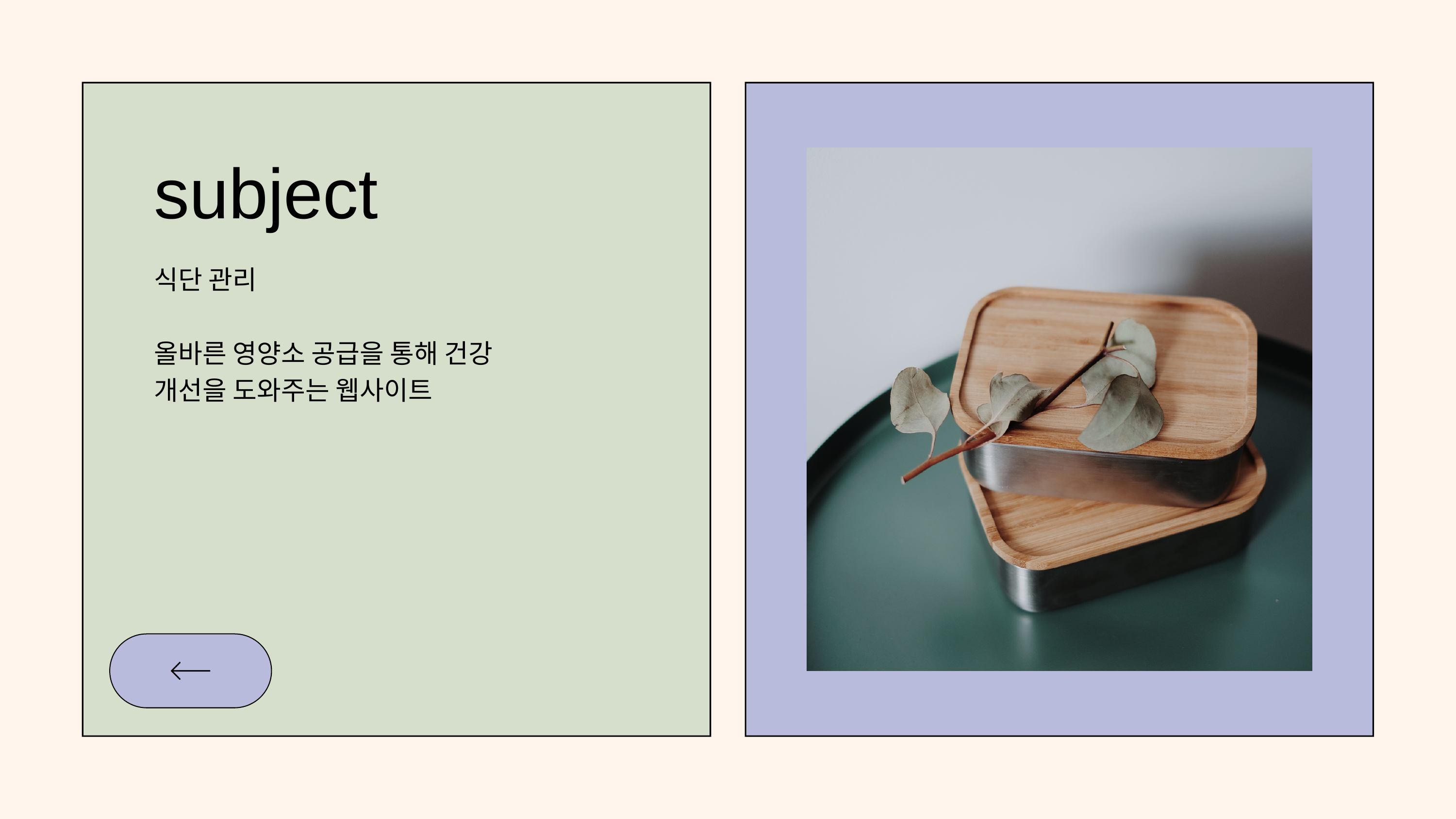

subject
식단 관리

올바른 영양소 공급을 통해 건강 개선을 도와주는 웹사이트